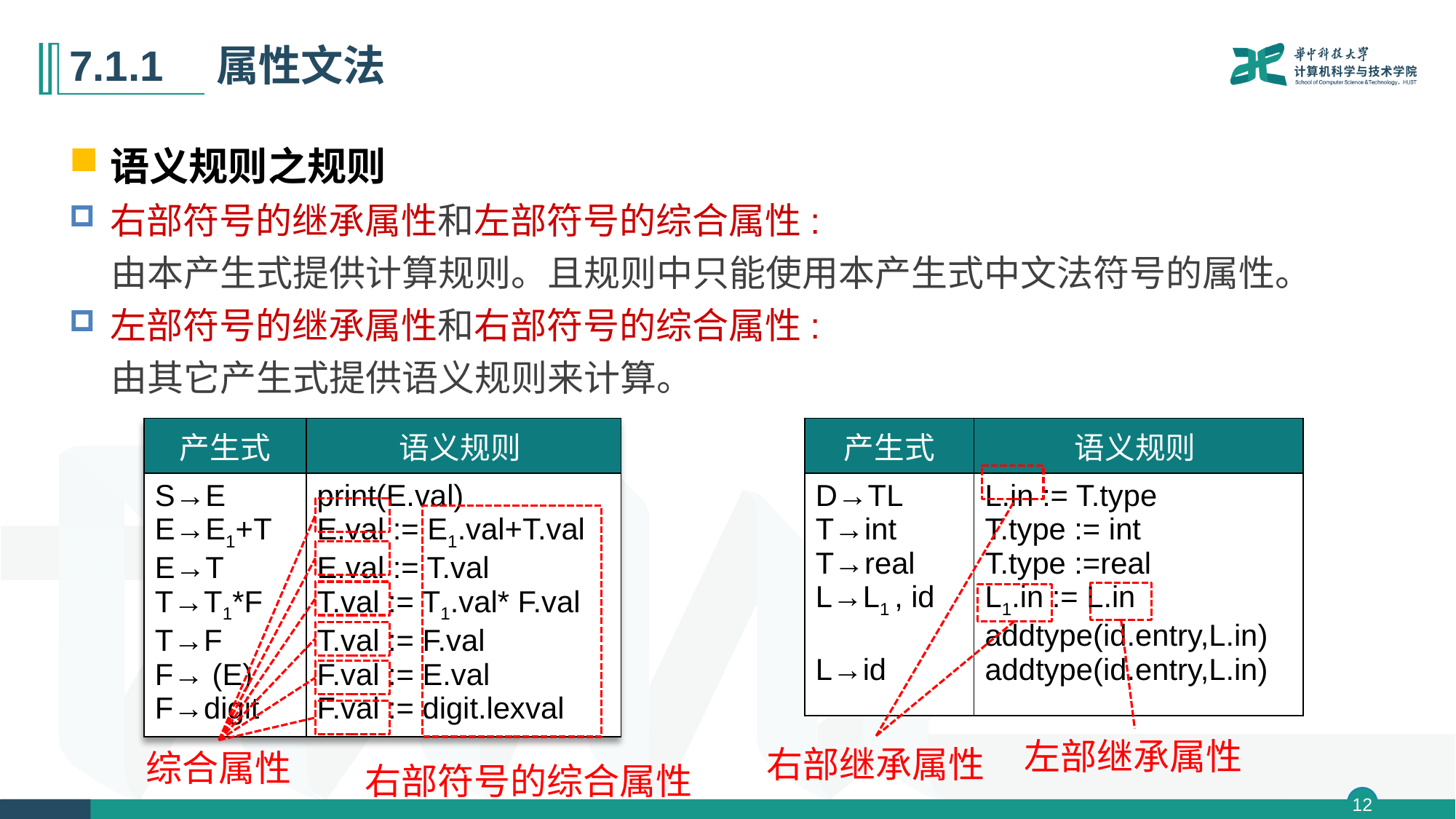

# 7.1.1　属性文法
语义规则之规则
右部符号的继承属性和左部符号的综合属性:
    由本产生式提供计算规则。且规则中只能使用本产生式中文法符号的属性。
左部符号的继承属性和右部符号的综合属性:
    由其它产生式提供语义规则来计算。

| 产生式 | 语义规则 |
| --- | --- |
| S→E E→E1+T E→T T→T1\*F T→F F→ (E) F→digit | print(E.val) E.val := E1.val+T.val E.val := T.val T.val := T1.val\* F.val T.val := F.val F.val := E.val F.val := digit.lexval |
| 产生式 | 语义规则 |
| --- | --- |
| D→TL T→int T→real L→L1 , id L→id | L.in := T.type T.type := int T.type :=real L1.in := L.in addtype(id.entry,L.in) addtype(id.entry,L.in) |

右部继承属性

综合属性

左部继承属性
右部符号的综合属性